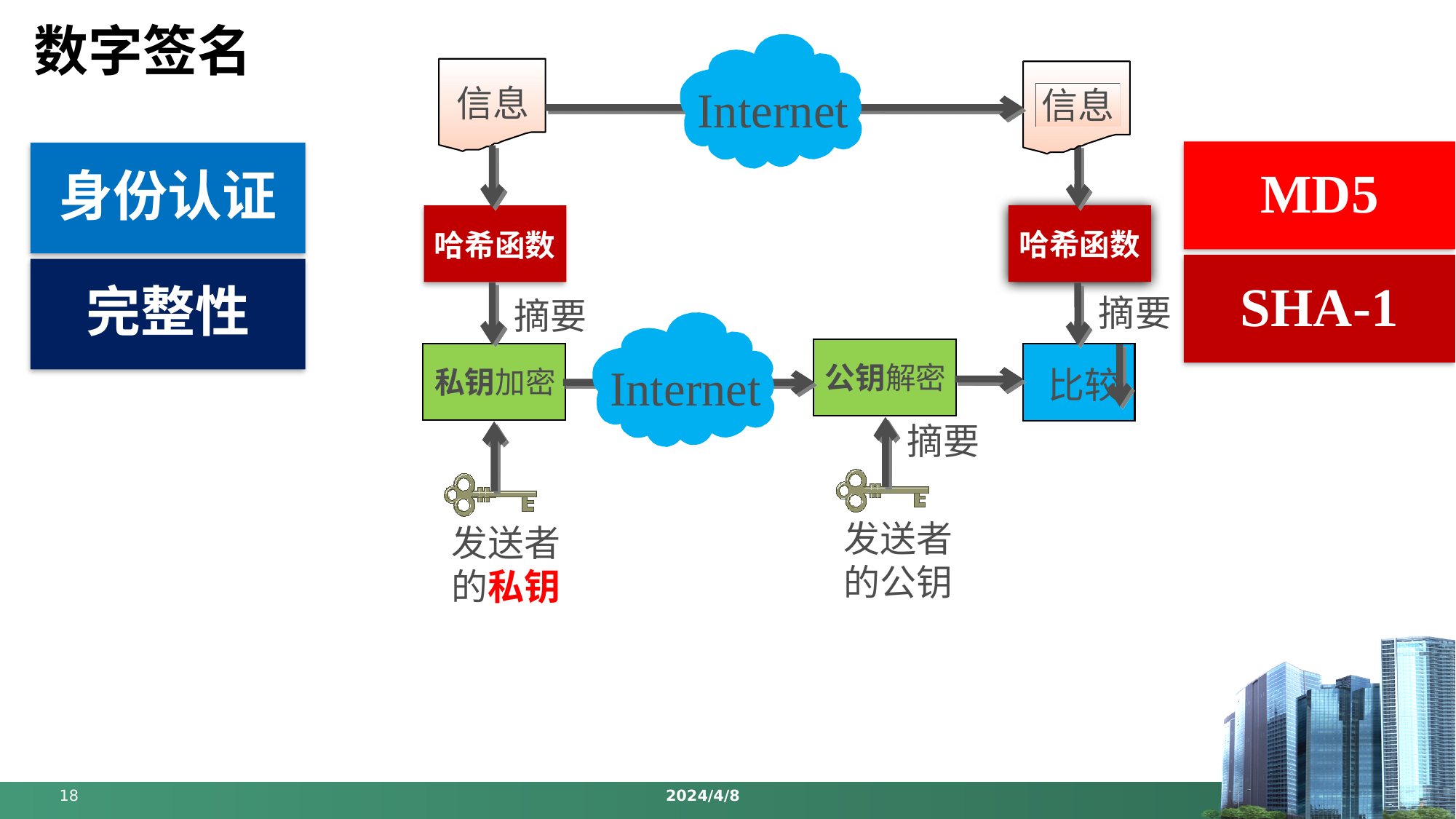

# 数字签名

信息
Internet

Internet

信息
MD5
SHA-1
身份认证
完整性

哈希函数

哈希函数

摘要
摘要

私钥加密

发送者
的私钥

比较

公钥解密

摘要

发送者
的公钥
18
2024/4/8